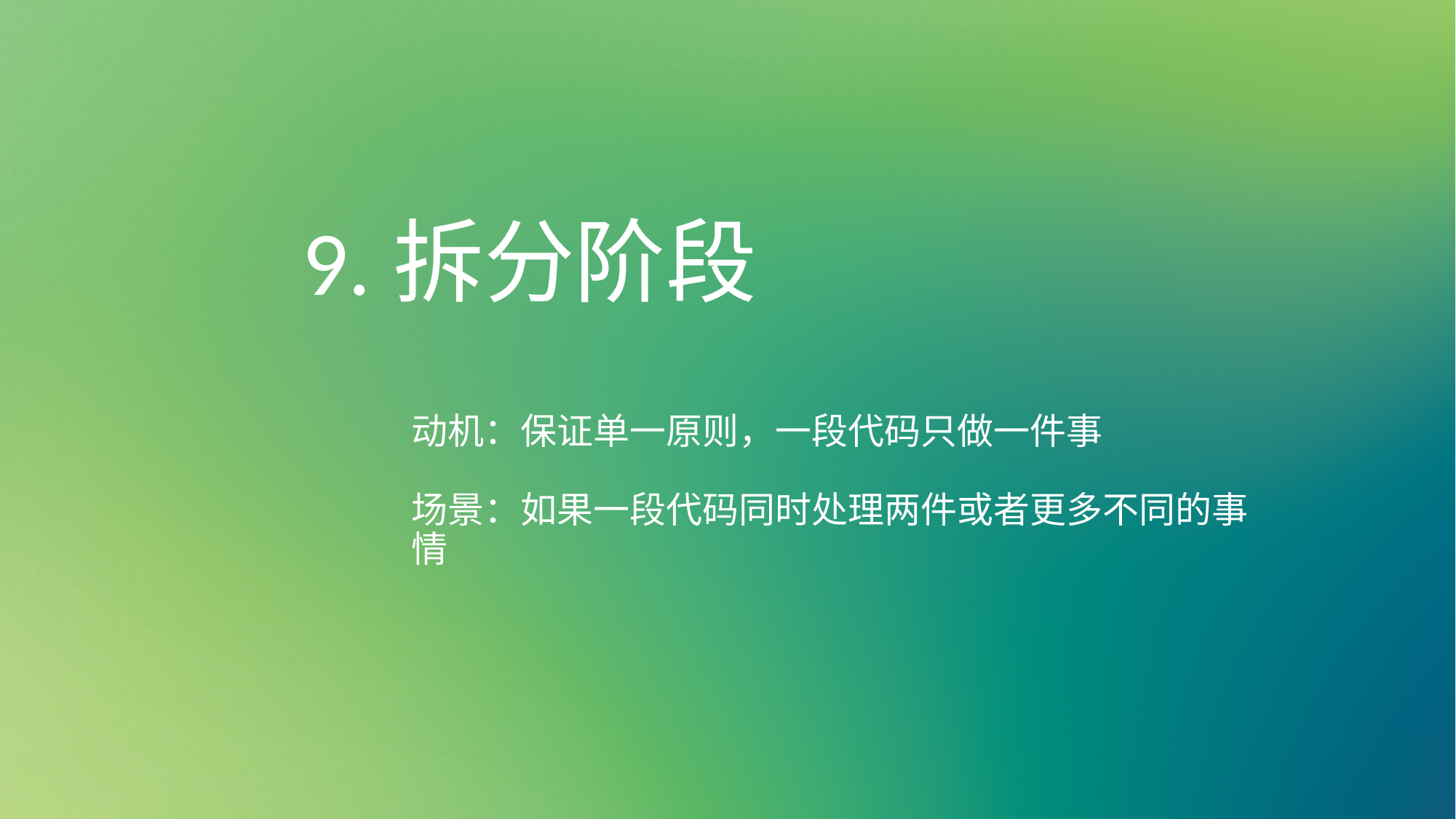

# 9.拆分阶段 动机：保证单一原则，一段代码只做一件事 场景：如果一段代码同时处理两件或者更多不同的事情